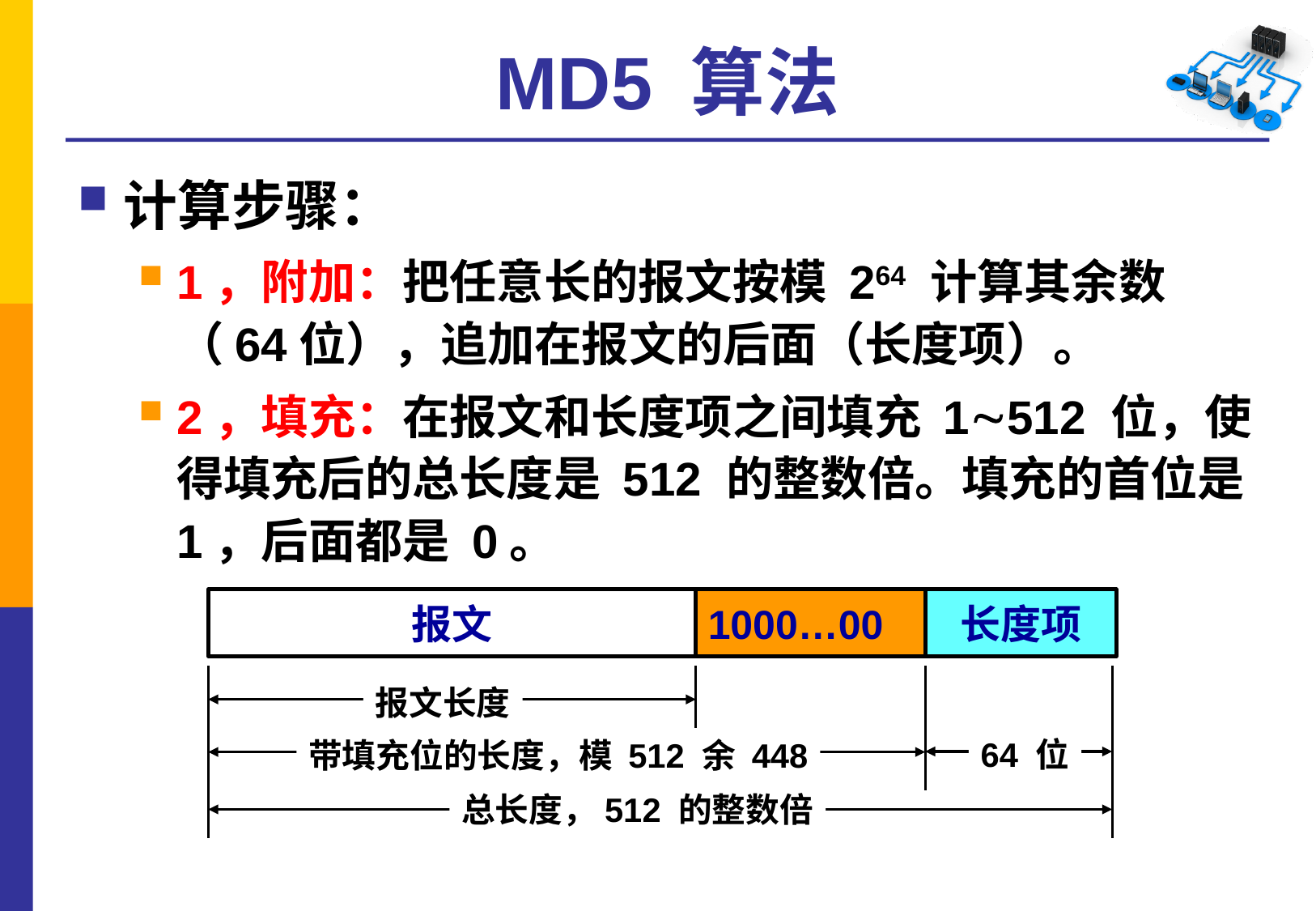

# MD5 算法
计算步骤：
1，附加：把任意长的报文按模 264 计算其余数（64位），追加在报文的后面（长度项）。
2，填充：在报文和长度项之间填充 1∼512 位，使得填充后的总长度是 512 的整数倍。填充的首位是 1，后面都是 0。
报文
1000…00
长度项
报文长度
64 位
带填充位的长度，模 512 余 448
总长度，512 的整数倍